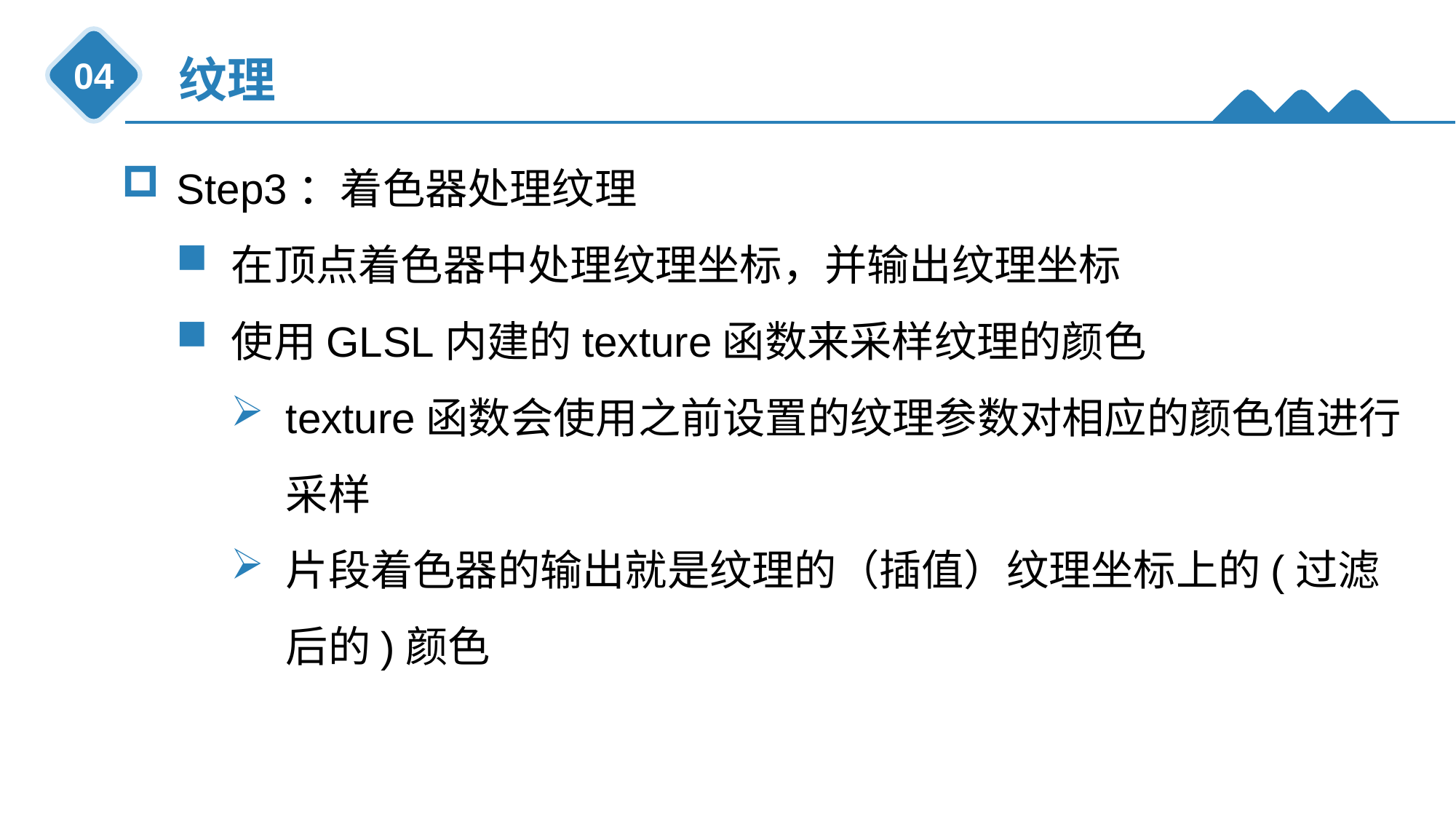

纹理
04

Step3：着色器处理纹理
在顶点着色器中处理纹理坐标，并输出纹理坐标
使用GLSL内建的texture函数来采样纹理的颜色
texture函数会使用之前设置的纹理参数对相应的颜色值进行采样
片段着色器的输出就是纹理的（插值）纹理坐标上的(过滤后的)颜色